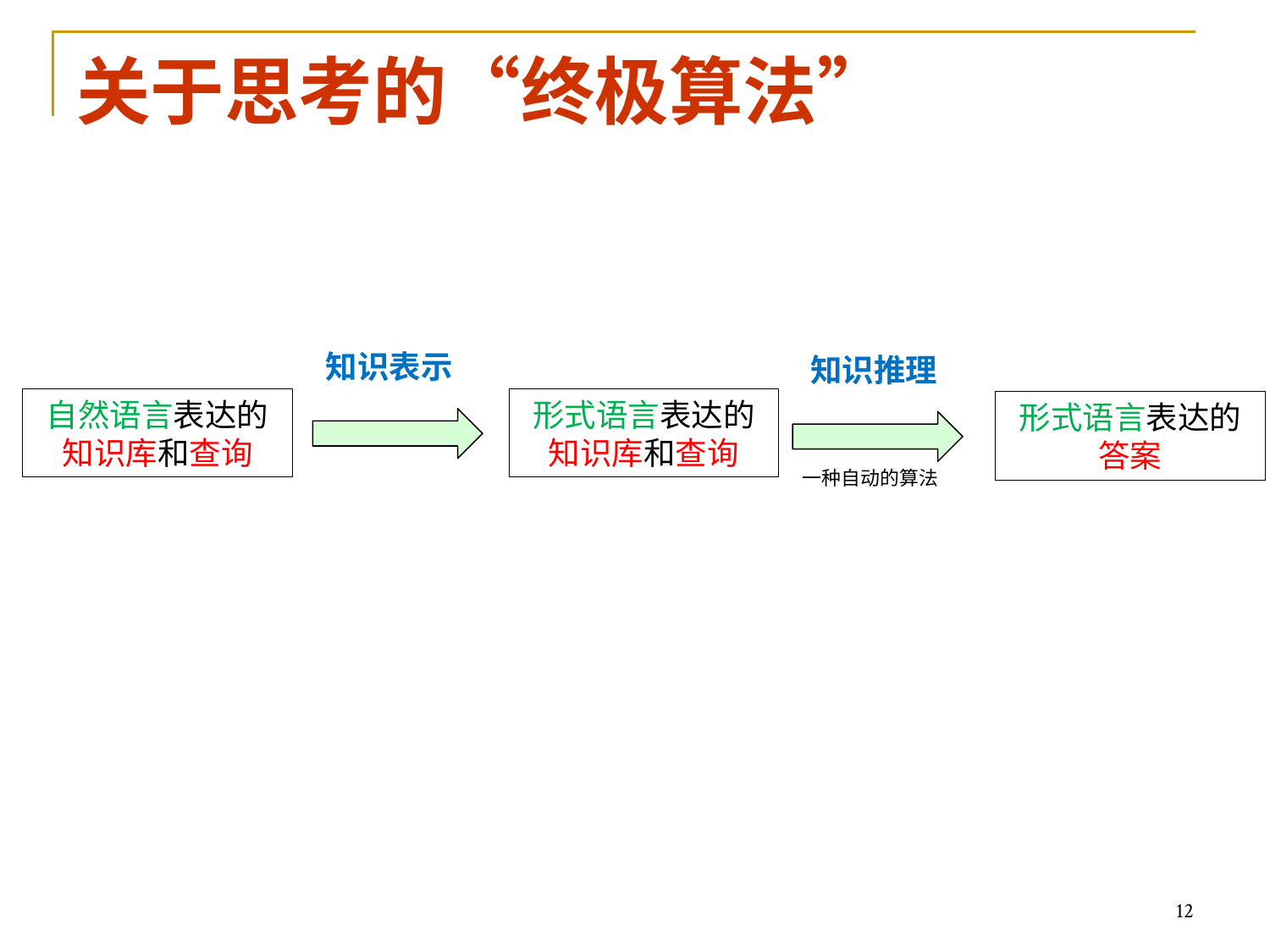

# 关于思考的“终极算法”
知识表示
知识推理
形式语言表达的知识库和查询
自然语言表达的知识库和查询
形式语言表达的答案

一种自动的算法
12